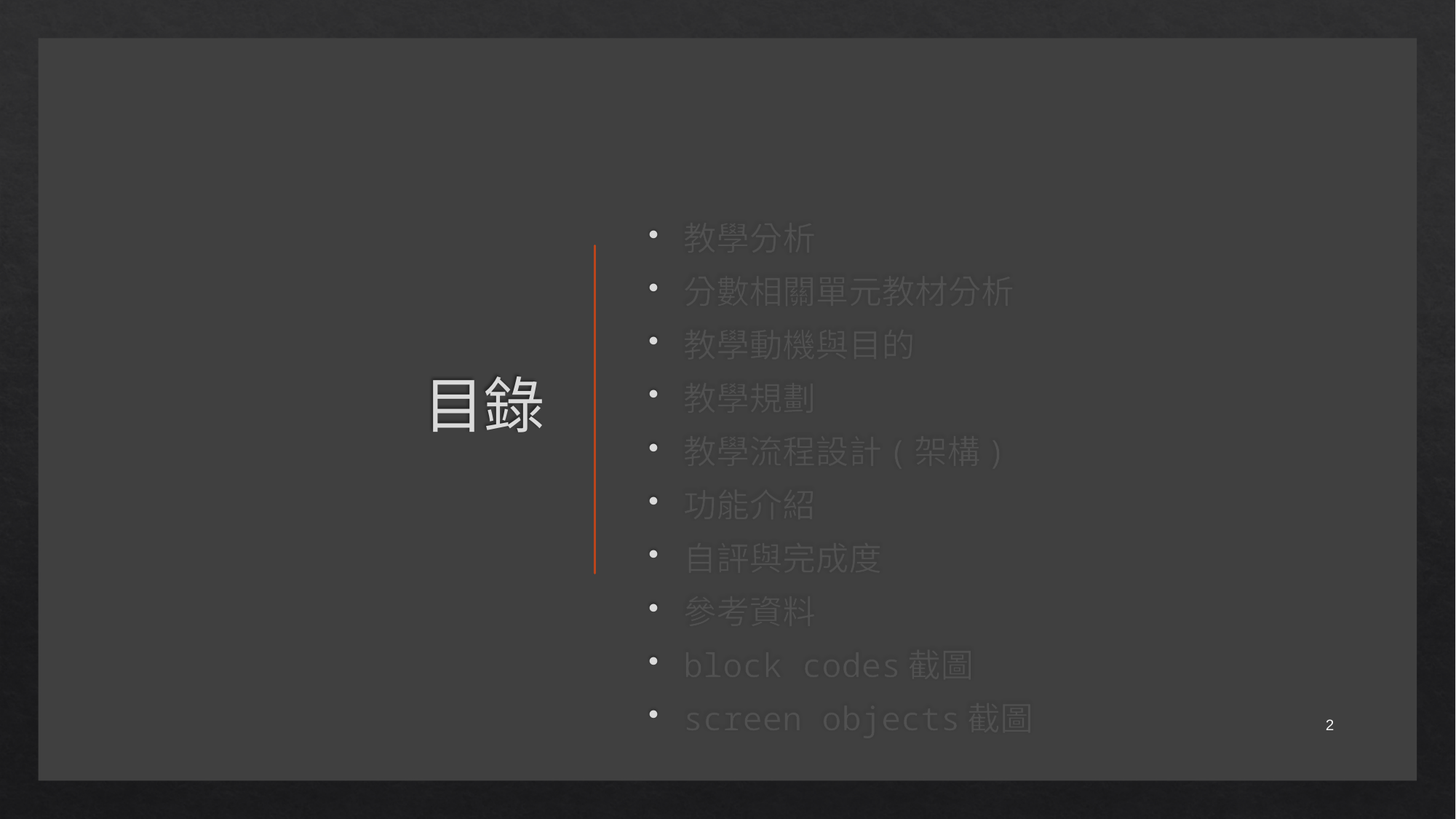

# 目錄

教學分析
分數相關單元教材分析
教學動機與目的
教學規劃
教學流程設計(架構)
功能介紹
自評與完成度
參考資料
block codes截圖
screen objects截圖

2